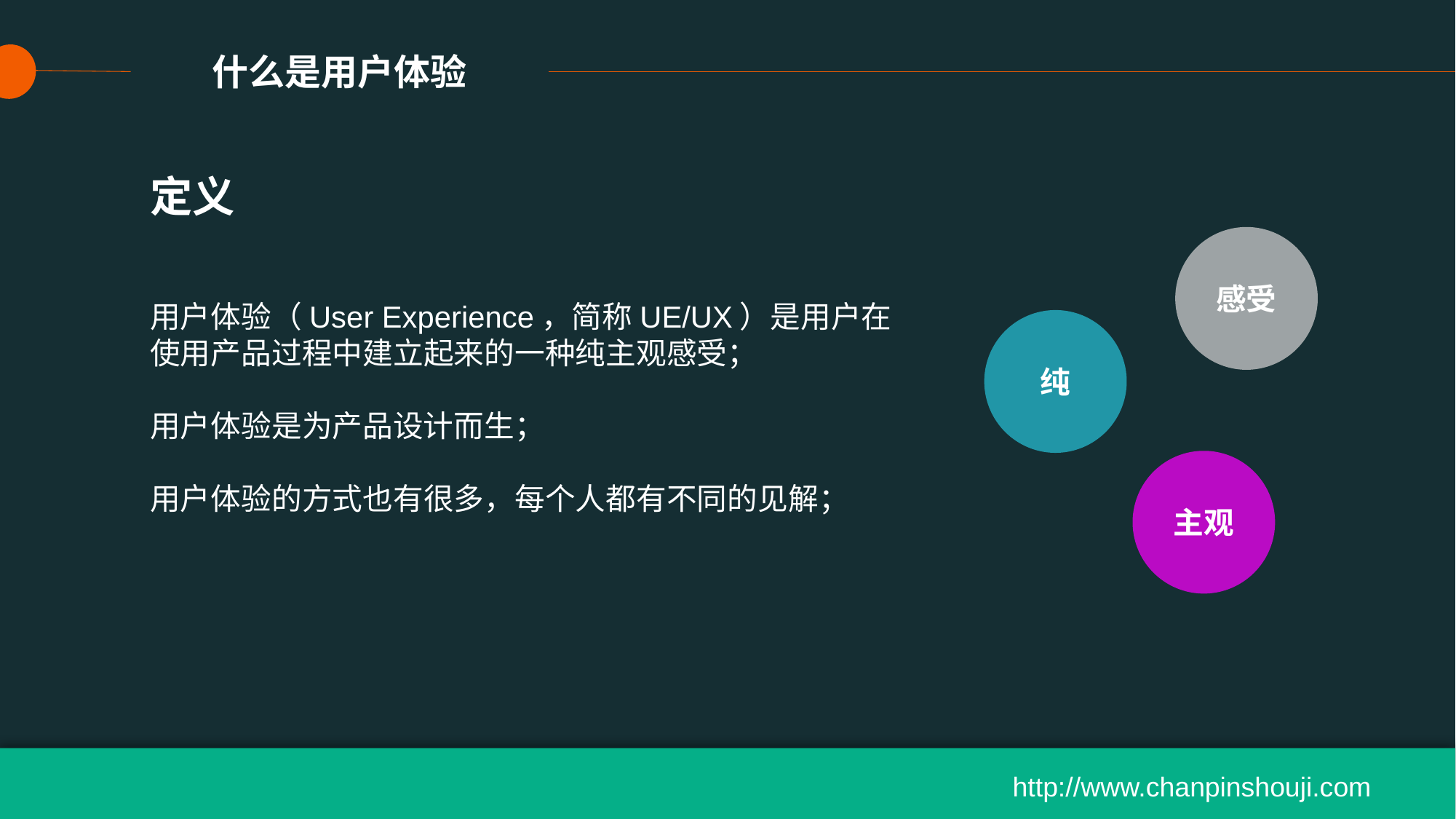

什么是用户体验
定义
感受
用户体验（User Experience，简称UE/UX）是用户在使用产品过程中建立起来的一种纯主观感受；

用户体验是为产品设计而生；

用户体验的方式也有很多，每个人都有不同的见解；
纯
主观
http://www.chanpinshouji.com